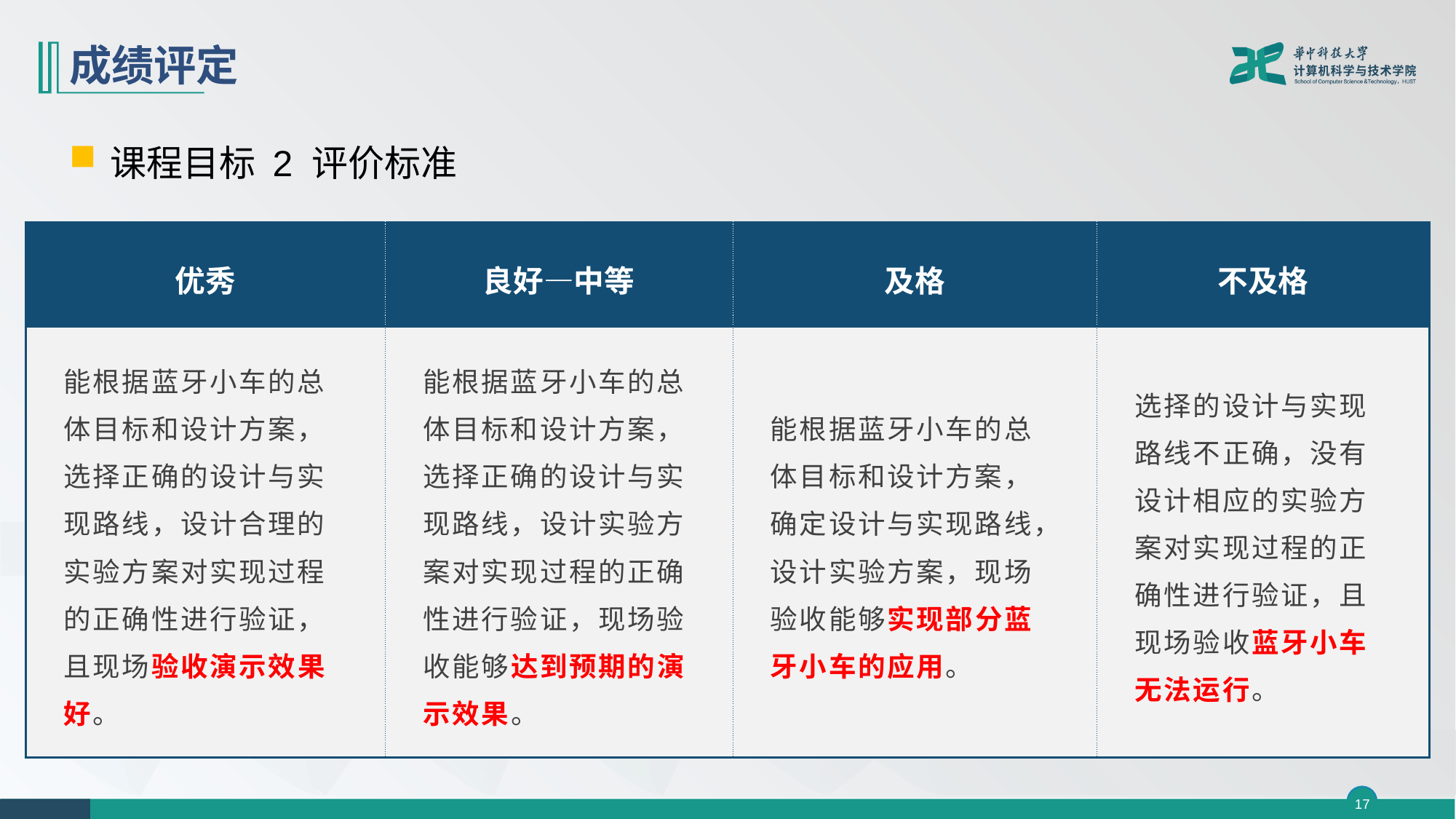

# 成绩评定
课程目标 2 评价标准
| 优秀 | 良好—中等 | 及格 | 不及格 |
| --- | --- | --- | --- |
| 能根据蓝牙小车的总体目标和设计方案，选择正确的设计与实现路线，设计合理的实验方案对实现过程的正确性进行验证，且现场验收演示效果好。 | 能根据蓝牙小车的总体目标和设计方案，选择正确的设计与实现路线，设计实验方案对实现过程的正确性进行验证，现场验收能够达到预期的演示效果。 | 能根据蓝牙小车的总体目标和设计方案，确定设计与实现路线，设计实验方案，现场验收能够实现部分蓝牙小车的应用。 | 选择的设计与实现路线不正确，没有设计相应的实验方案对实现过程的正确性进行验证，且现场验收蓝牙小车无法运行。 |